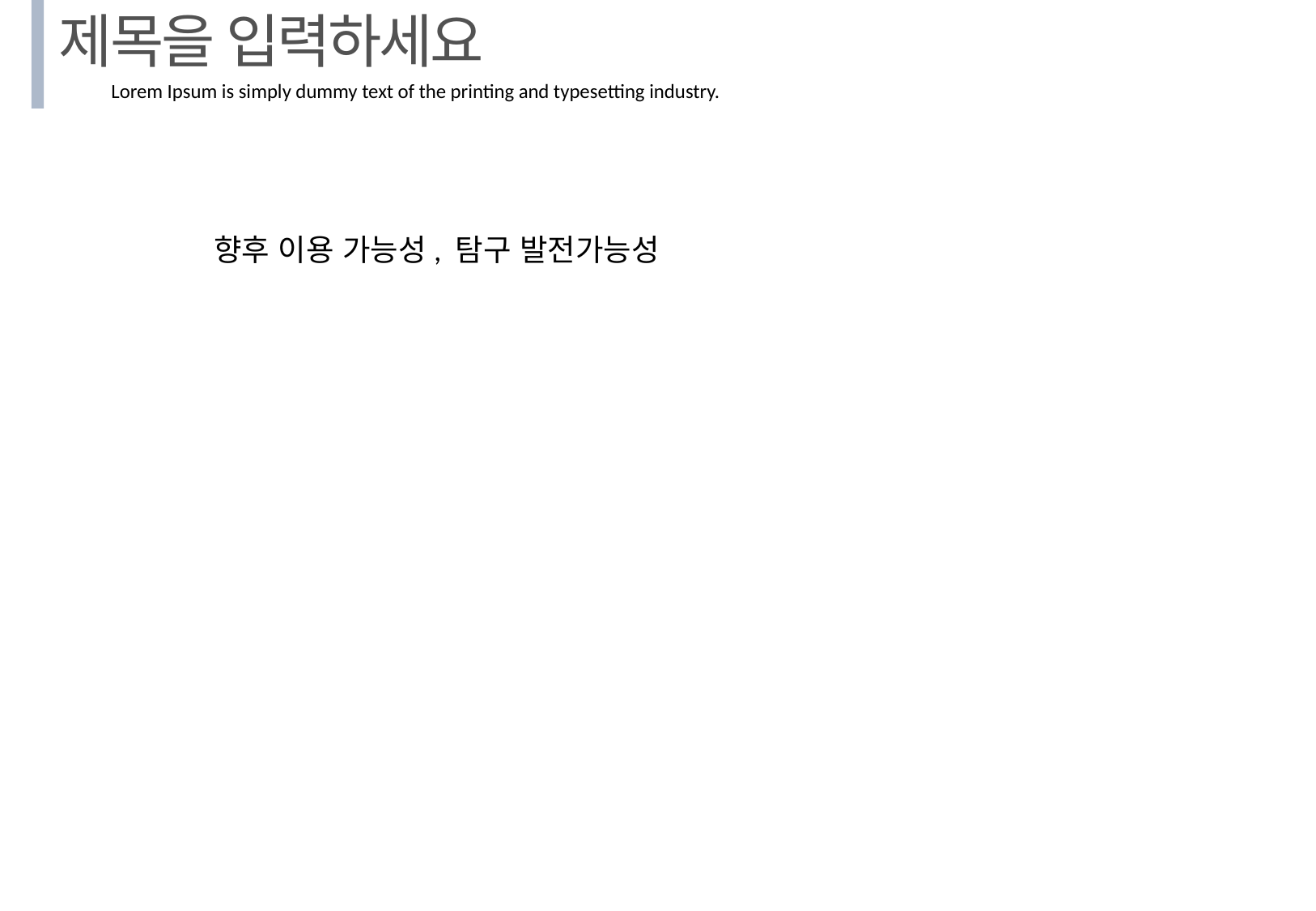

애니

제목을 입력하세요
Lorem Ipsum is simply dummy text of the printing and typesetting industry.
향후 이용 가능성, 탐구 발전가능성